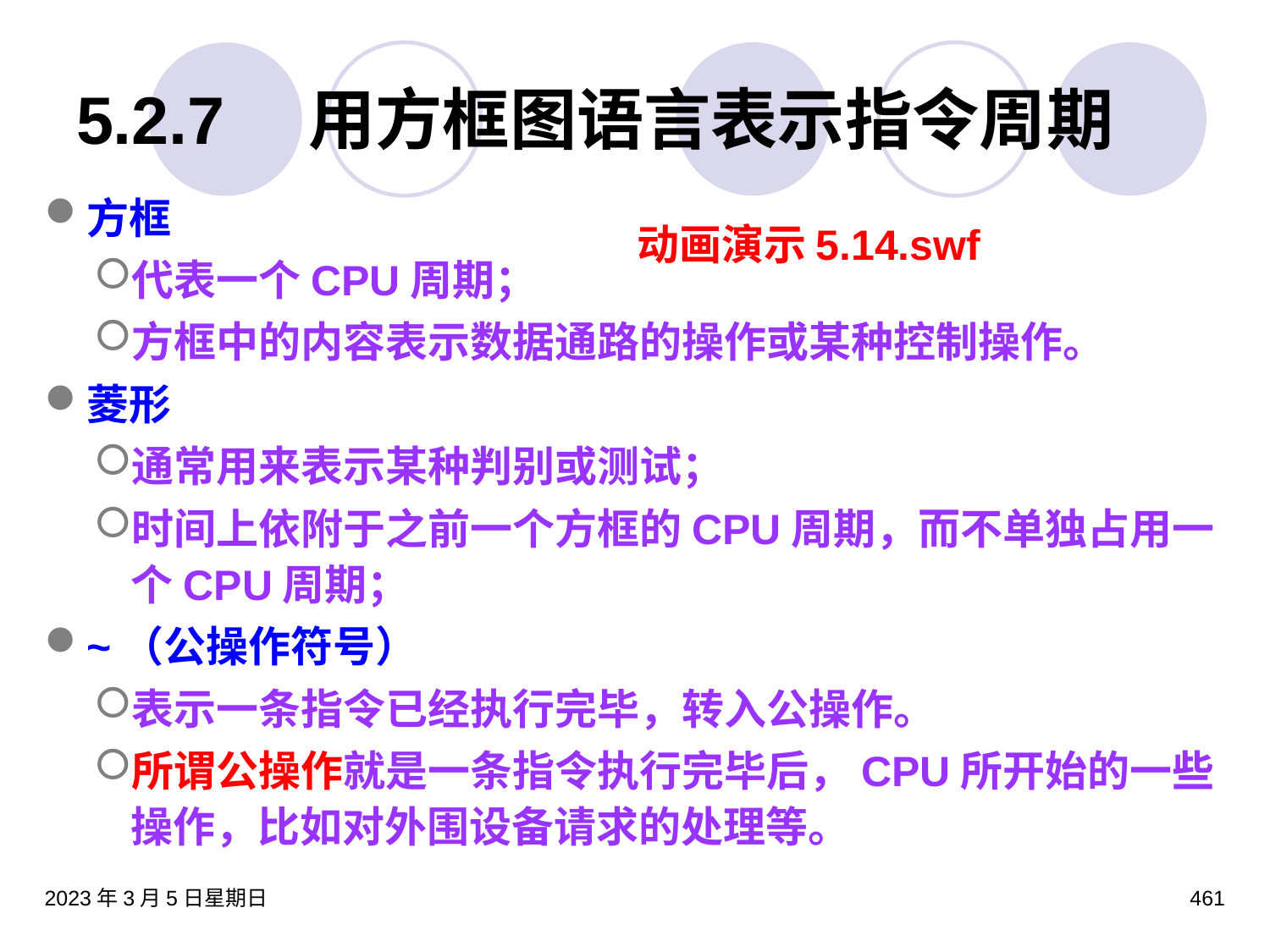

# 5.2.7　用方框图语言表示指令周期
方框
代表一个CPU周期；
方框中的内容表示数据通路的操作或某种控制操作。
菱形
通常用来表示某种判别或测试；
时间上依附于之前一个方框的CPU周期，而不单独占用一个CPU周期；
~（公操作符号）
表示一条指令已经执行完毕，转入公操作。
所谓公操作就是一条指令执行完毕后，CPU所开始的一些操作，比如对外围设备请求的处理等。
动画演示 5.14.swf
2023年3月5日星期日
461